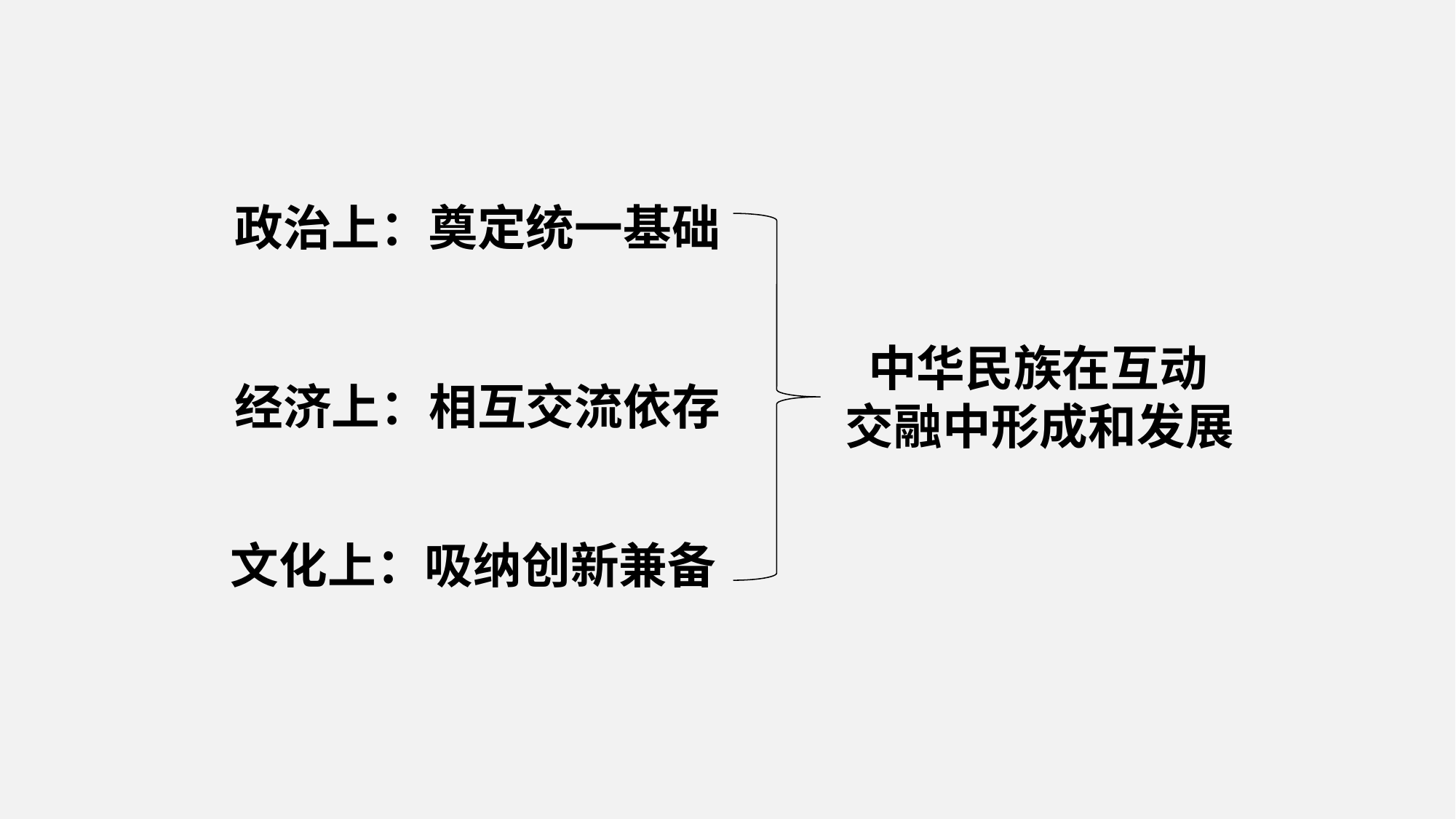

政治上：奠定统一基础

 中华民族在互动
交融中形成和发展
经济上：相互交流依存
文化上：吸纳创新兼备